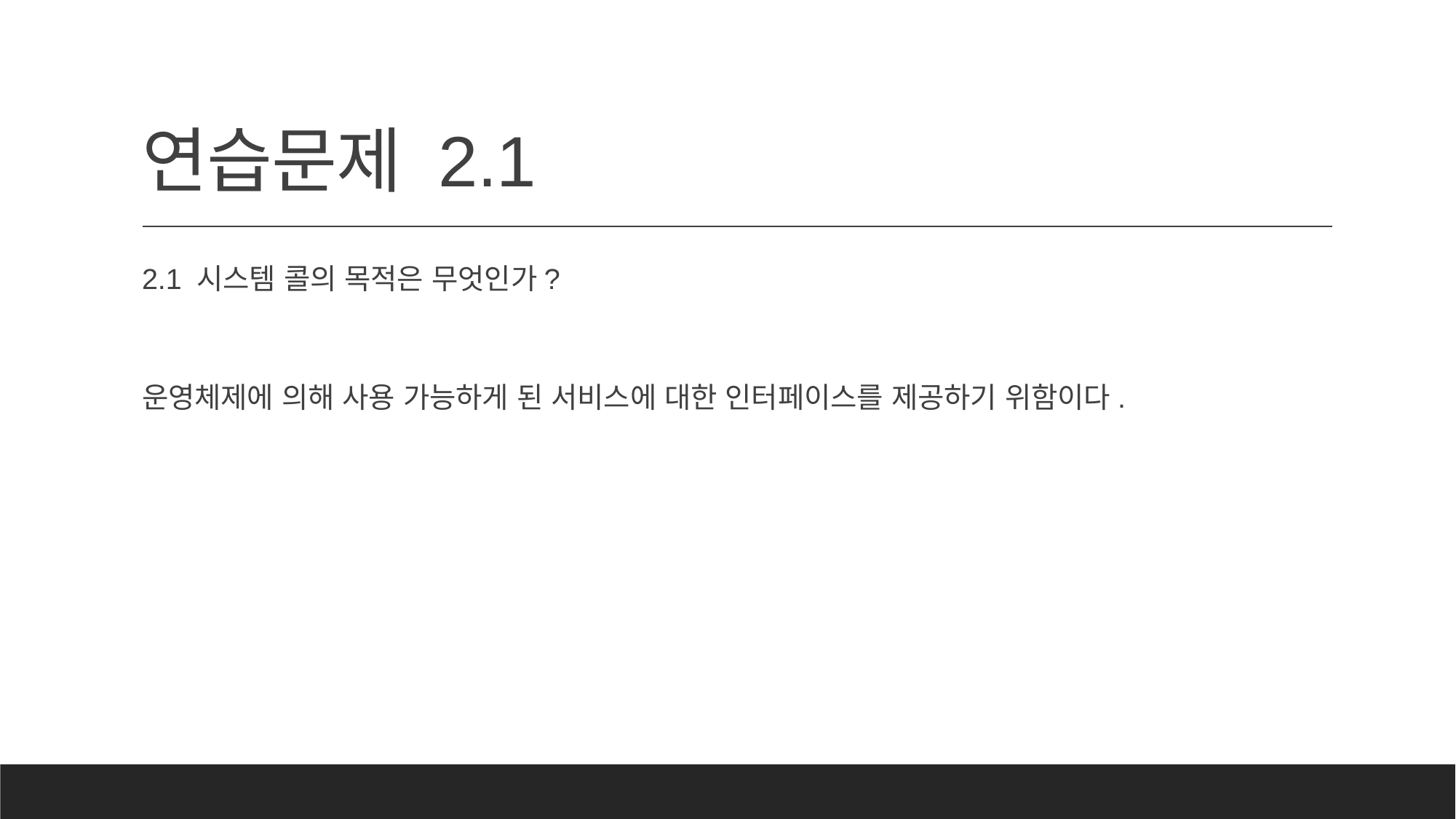

# 연습문제 2.1
2.1 시스템 콜의 목적은 무엇인가?

운영체제에 의해 사용 가능하게 된 서비스에 대한 인터페이스를 제공하기 위함이다.